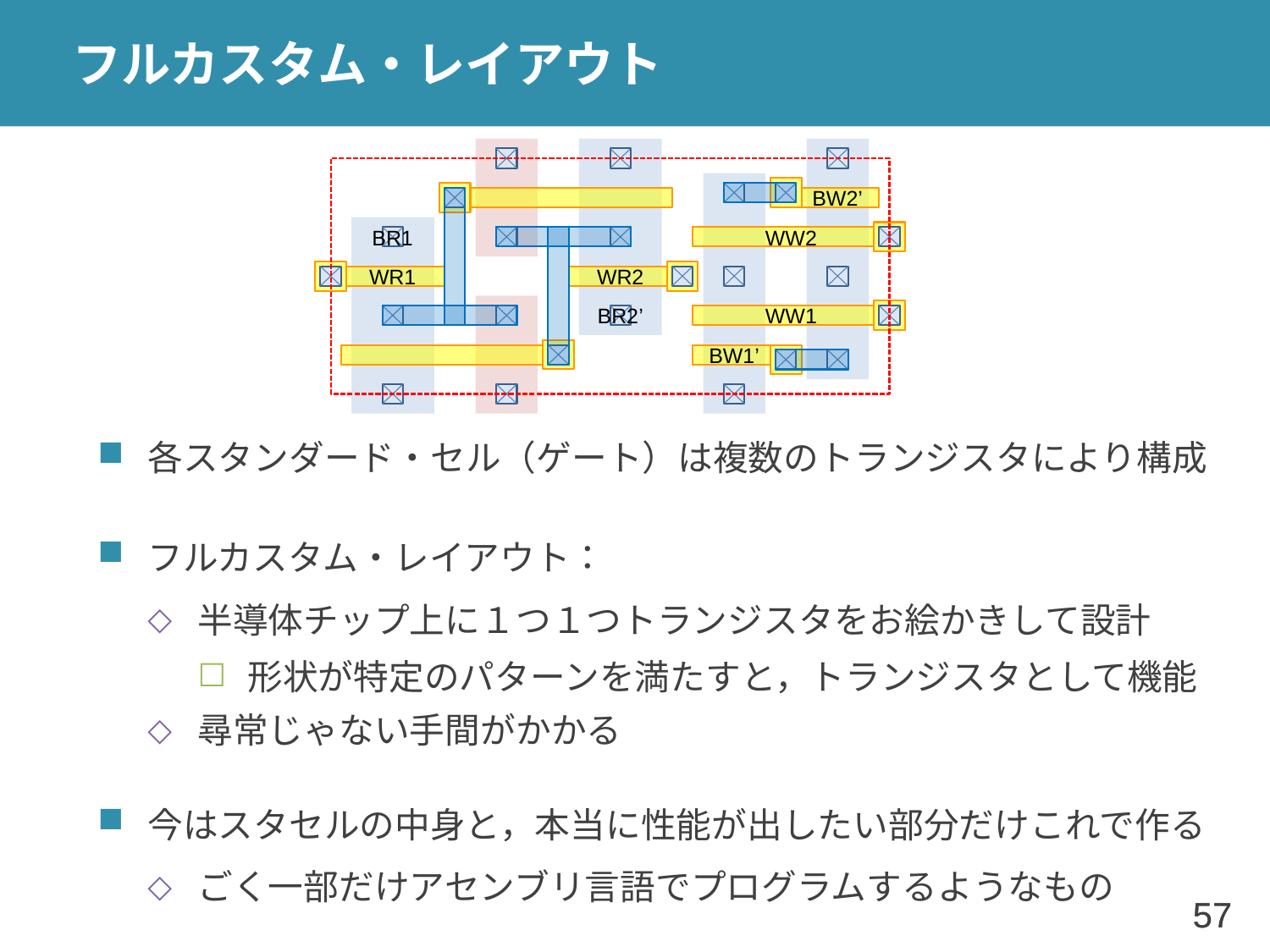

# フルカスタム・レイアウト

BW2’

BR1

WW2

WR2

WR1

BR2’
WW1

BW1’

各スタンダード・セル（ゲート）は複数のトランジスタにより構成
フルカスタム・レイアウト：
半導体チップ上に１つ１つトランジスタをお絵かきして設計
形状が特定のパターンを満たすと，トランジスタとして機能
尋常じゃない手間がかかる
今はスタセルの中身と，本当に性能が出したい部分だけこれで作る
ごく一部だけアセンブリ言語でプログラムするようなもの